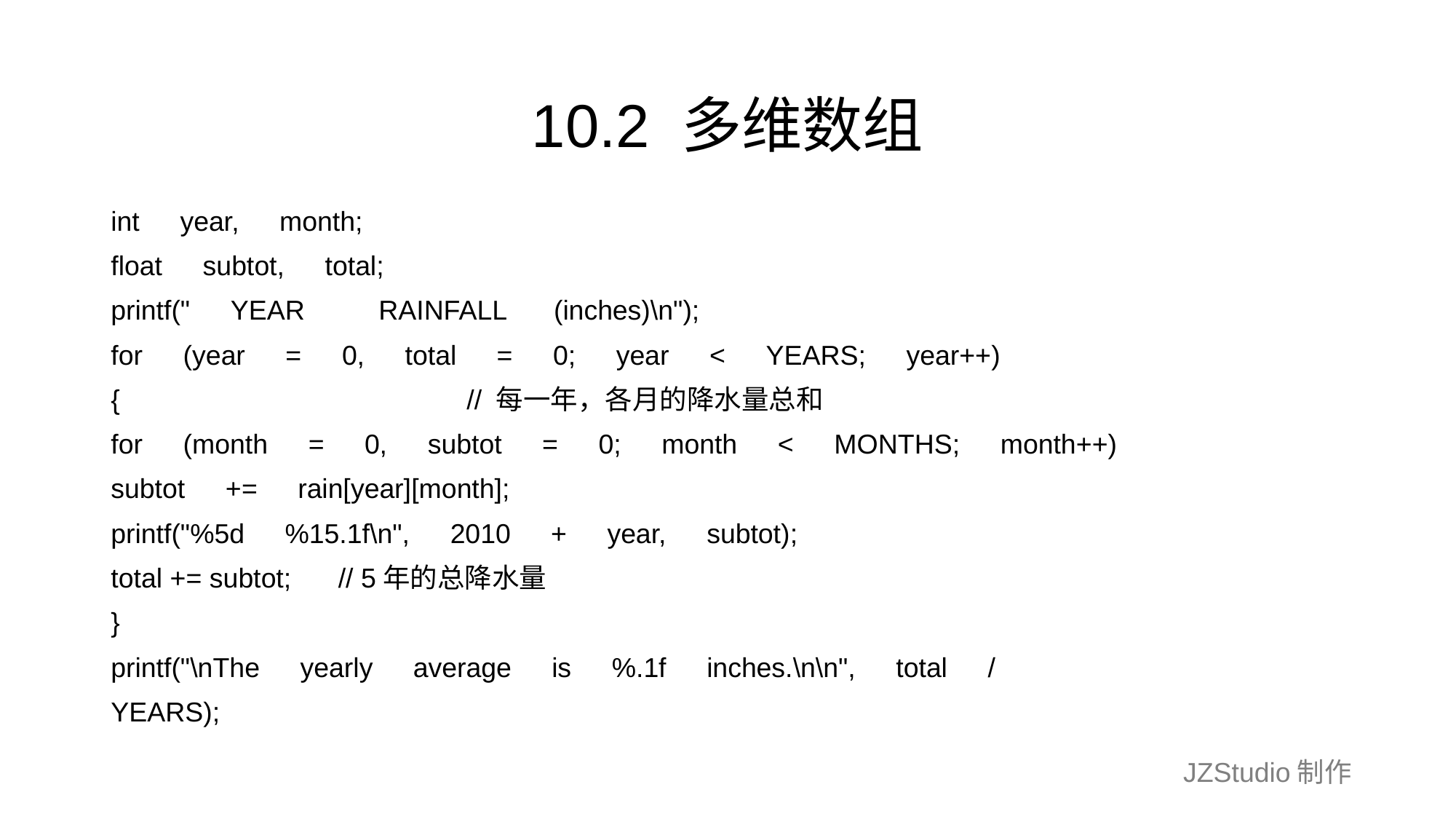

# 10.2 多维数组
int　year,　month;
float　subtot,　total;
printf("　YEAR　　 RAINFALL　 (inches)\n");
for　(year　=　0,　total　=　0;　year　<　YEARS;　year++)
{　　　　　　　　　　　　 // 每一年，各月的降水量总和
for　(month　=　0,　subtot　=　0;　month　<　MONTHS;　month++)
subtot　+=　rain[year][month];
printf("%5d　%15.1f\n",　2010　+　year,　subtot);
total += subtot;　 // 5年的总降水量
}
printf("\nThe　yearly　average　is　%.1f　inches.\n\n",　total　/
YEARS);